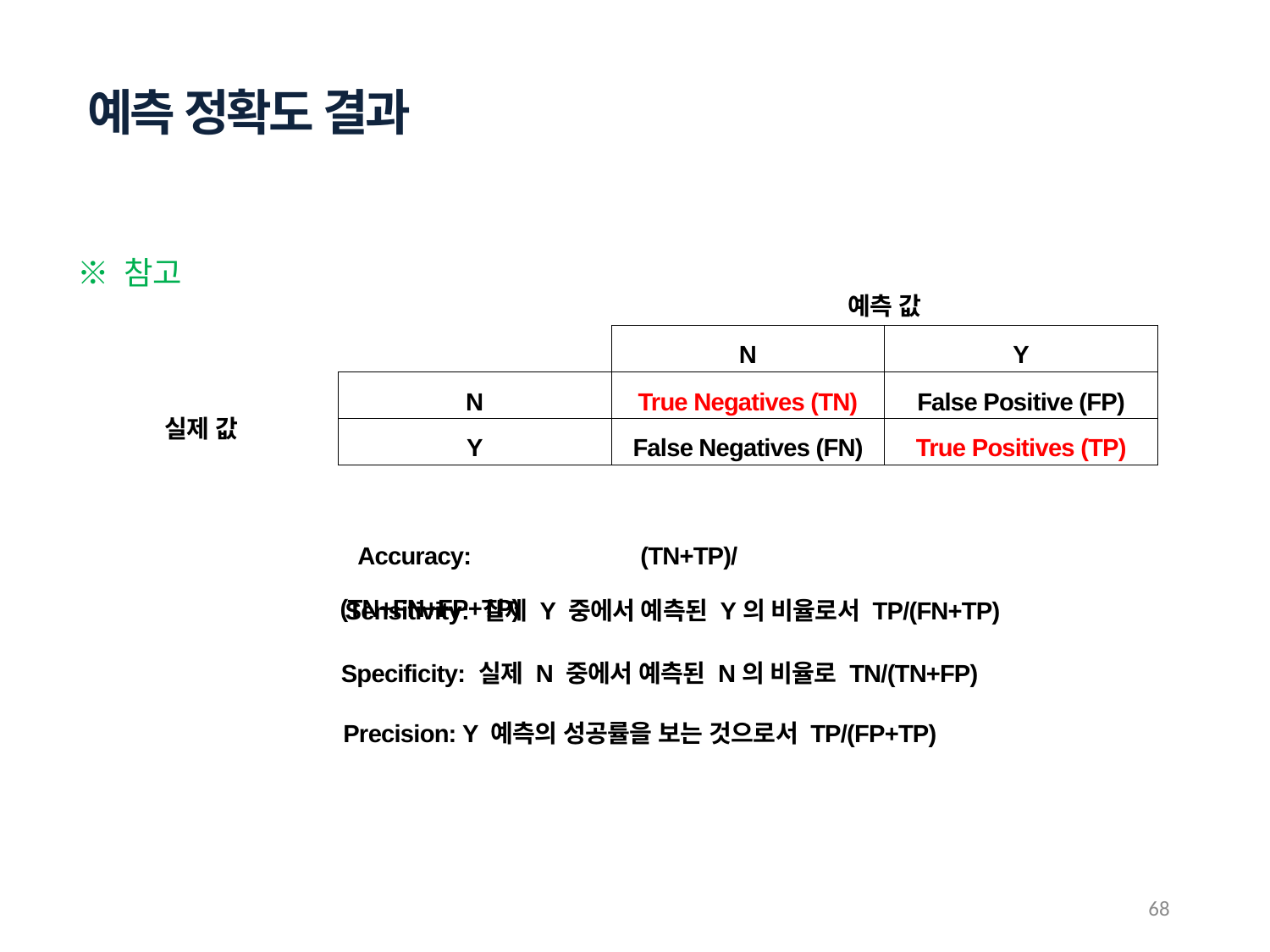

예측 정확도 결과
※ 참고
|  |  | 예측 값 |  |
| --- | --- | --- | --- |
|  |  | N | Y |
| 실제 값 | N | True Negatives (TN) | False Positive (FP) |
|  | Y | False Negatives (FN) | True Positives (TP) |
Accuracy: (TN+TP)/(TN+FN+FP+TP)
Sensitivity: 실제 Y 중에서 예측된 Y의 비율로서 TP/(FN+TP)
Specificity: 실제 N 중에서 예측된 N의 비율로 TN/(TN+FP)
Precision: Y 예측의 성공률을 보는 것으로서 TP/(FP+TP)
68